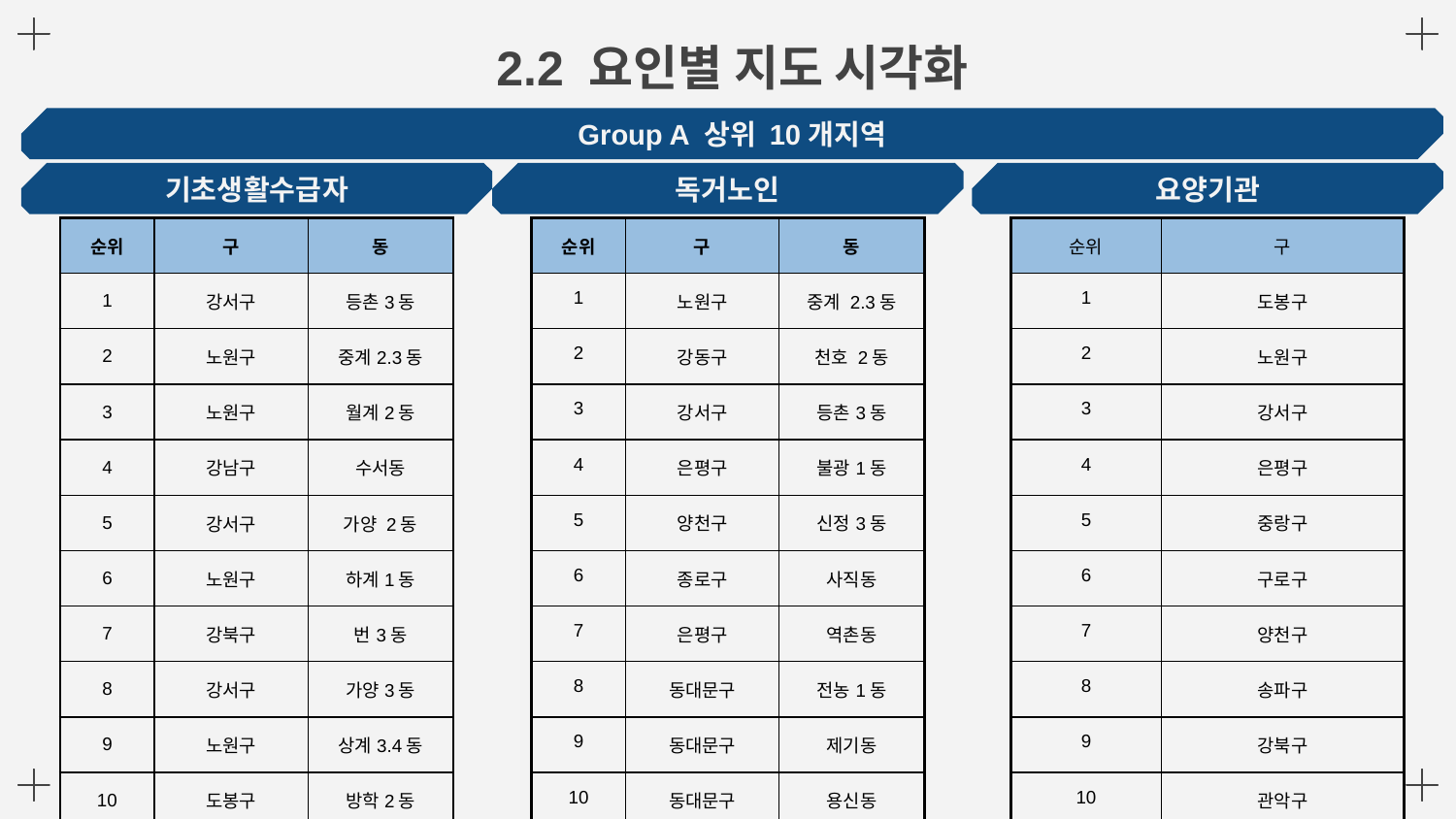

# 2.2 요인별 지도 시각화
Group A 상위 10개지역
기초생활수급자
독거노인
요양기관
| 순위 | 구 |
| --- | --- |
| 1 | 도봉구 |
| 2 | 노원구 |
| 3 | 강서구 |
| 4 | 은평구 |
| 5 | 중랑구 |
| 6 | 구로구 |
| 7 | 양천구 |
| 8 | 송파구 |
| 9 | 강북구 |
| 10 | 관악구 |
| 순위 | 구 | 동 |
| --- | --- | --- |
| 1 | 강서구 | 등촌3동 |
| 2 | 노원구 | 중계2.3동 |
| 3 | 노원구 | 월계2동 |
| 4 | 강남구 | 수서동 |
| 5 | 강서구 | 가양 2동 |
| 6 | 노원구 | 하계1동 |
| 7 | 강북구 | 번3동 |
| 8 | 강서구 | 가양3동 |
| 9 | 노원구 | 상계3.4동 |
| 10 | 도봉구 | 방학2동 |
| 순위 | 구 | 동 |
| --- | --- | --- |
| 1 | 노원구 | 중계 2.3동 |
| 2 | 강동구 | 천호 2동 |
| 3 | 강서구 | 등촌3동 |
| 4 | 은평구 | 불광1동 |
| 5 | 양천구 | 신정3동 |
| 6 | 종로구 | 사직동 |
| 7 | 은평구 | 역촌동 |
| 8 | 동대문구 | 전농1동 |
| 9 | 동대문구 | 제기동 |
| 10 | 동대문구 | 용신동 |